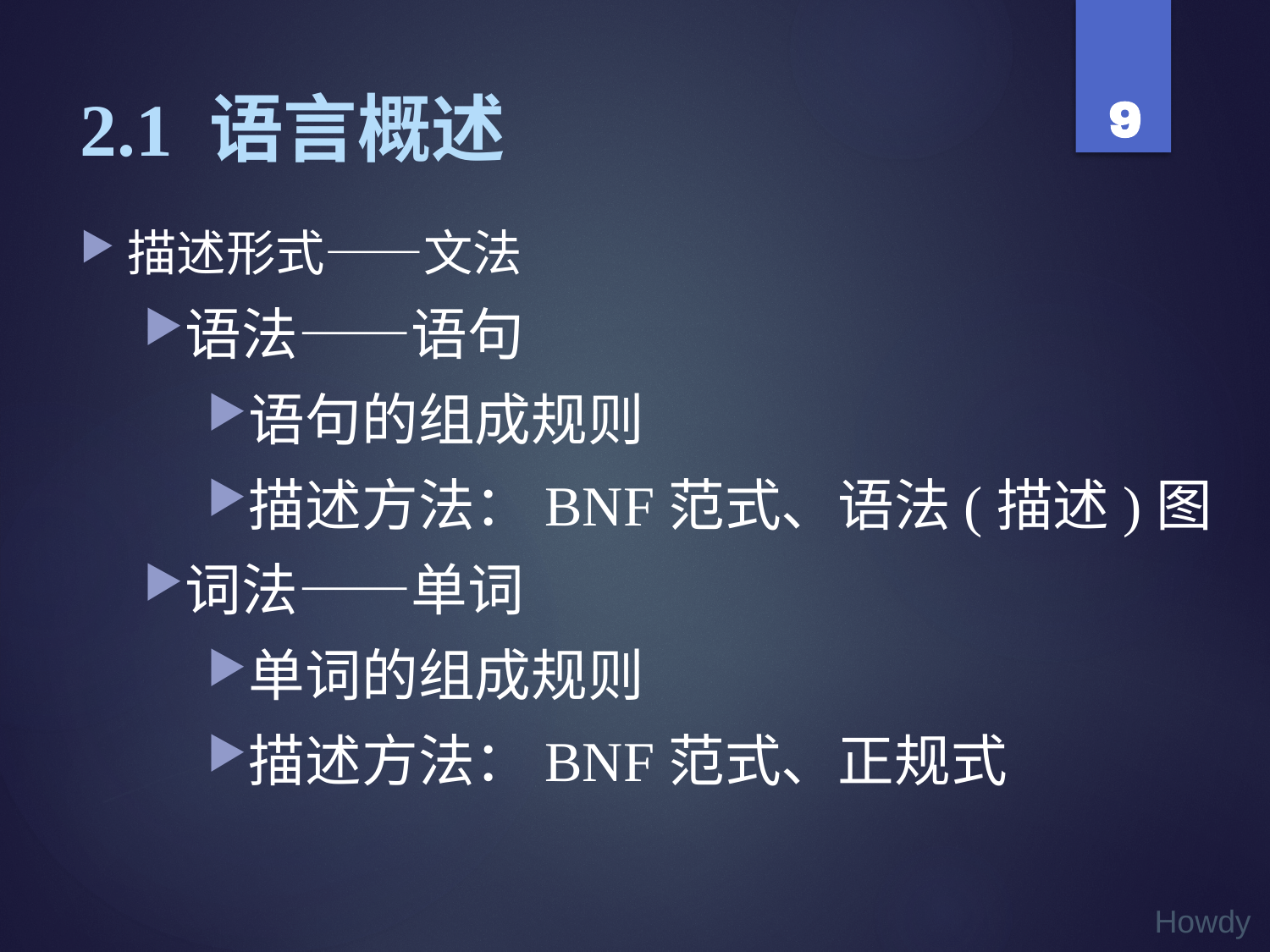

# 2.1 语言概述
描述形式——文法
语法——语句
语句的组成规则
描述方法：BNF范式、语法(描述)图
词法——单词
单词的组成规则
描述方法：BNF范式、正规式